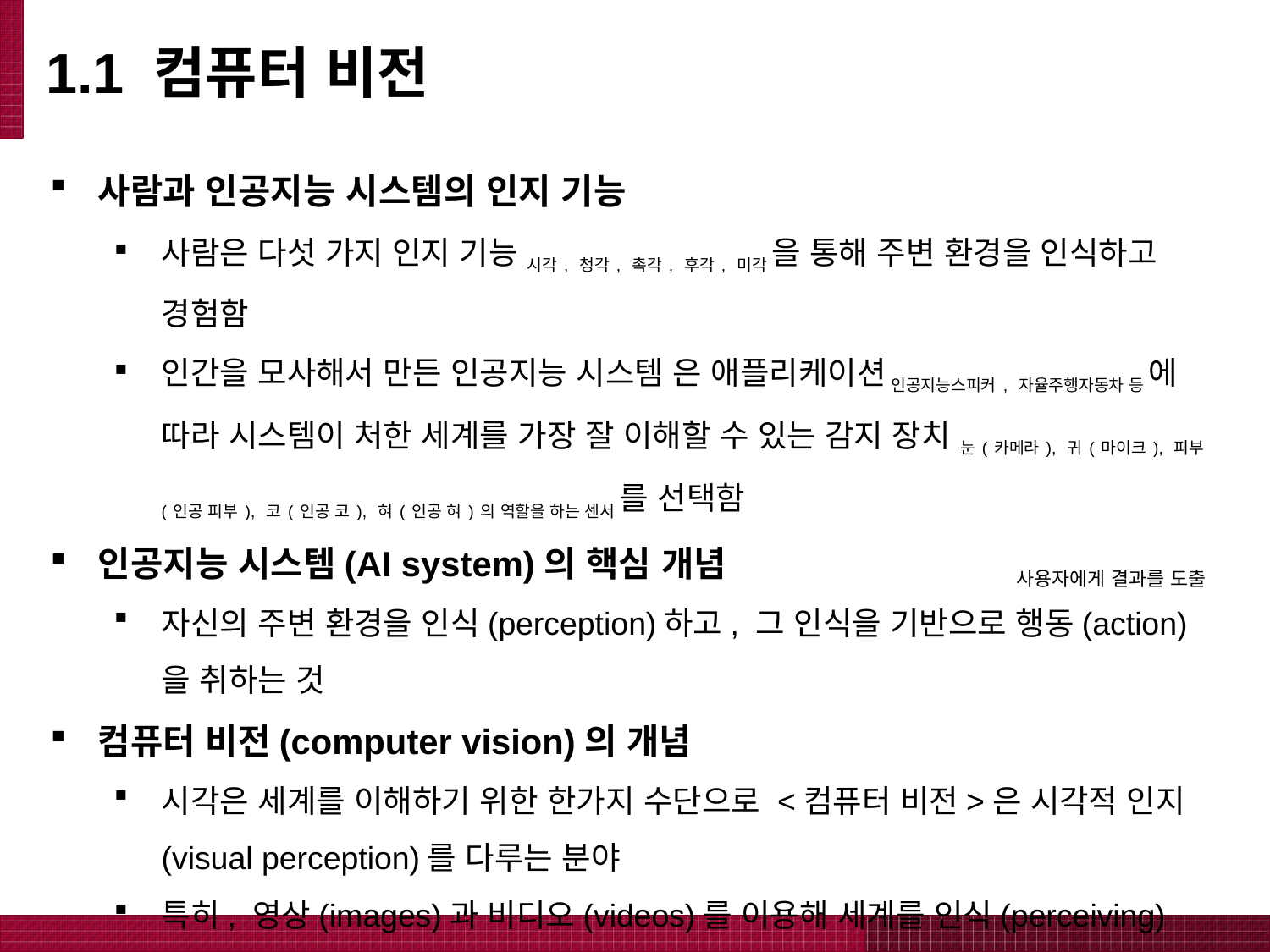

# 1.1 컴퓨터 비전
사람과 인공지능 시스템의 인지 기능
사람은 다섯 가지 인지 기능 시각, 청각, 촉각, 후각, 미각 을 통해 주변 환경을 인식하고 경험함
인간을 모사해서 만든 인공지능 시스템 은 애플리케이션 인공지능스피커, 자율주행자동차 등 에 따라 시스템이 처한 세계를 가장 잘 이해할 수 있는 감지 장치 눈(카메라), 귀(마이크), 피부(인공 피부), 코(인공 코), 혀(인공 혀)의 역할을 하는 센서 를 선택함
인공지능 시스템(AI system)의 핵심 개념
자신의 주변 환경을 인식(perception)하고, 그 인식을 기반으로 행동(action)을 취하는 것
컴퓨터 비전(computer vision)의 개념
시각은 세계를 이해하기 위한 한가지 수단으로 <컴퓨터 비전>은 시각적 인지(visual perception)를 다루는 분야
특히, 영상(images)과 비디오(videos)를 이용해 세계를 인식(perceiving)하고 이해(understanding)하는 분야
사용자에게 결과를 도출